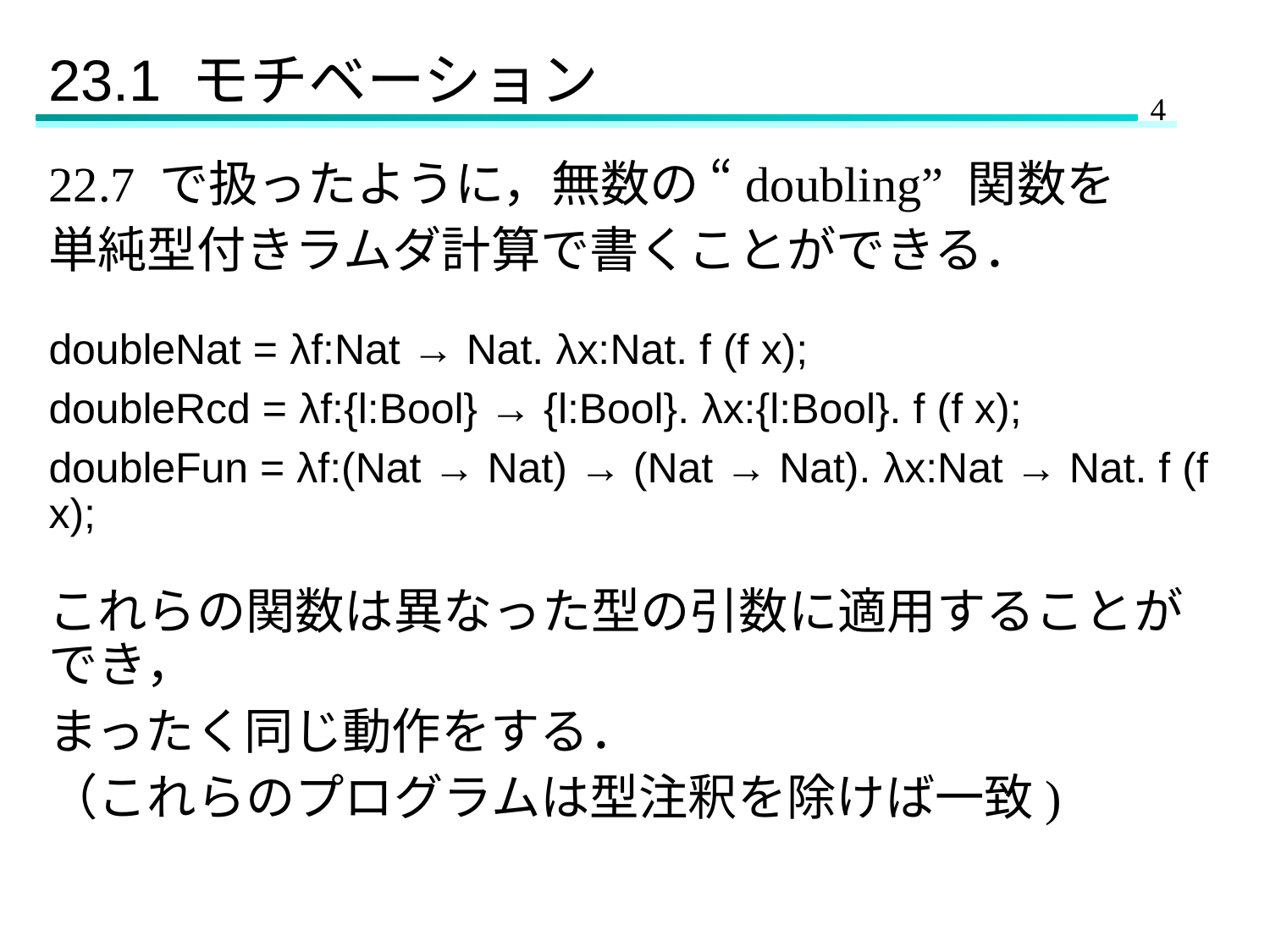

# 23.1 モチベーション
22.7 で扱ったように，無数の “doubling” 関数を
単純型付きラムダ計算で書くことができる．

doubleNat = λf:Nat → Nat. λx:Nat. f (f x);
doubleRcd = λf:{l:Bool} → {l:Bool}. λx:{l:Bool}. f (f x);
doubleFun = λf:(Nat → Nat) → (Nat → Nat). λx:Nat → Nat. f (f x);

これらの関数は異なった型の引数に適用することができ，
まったく同じ動作をする．
（これらのプログラムは型注釈を除けば一致)